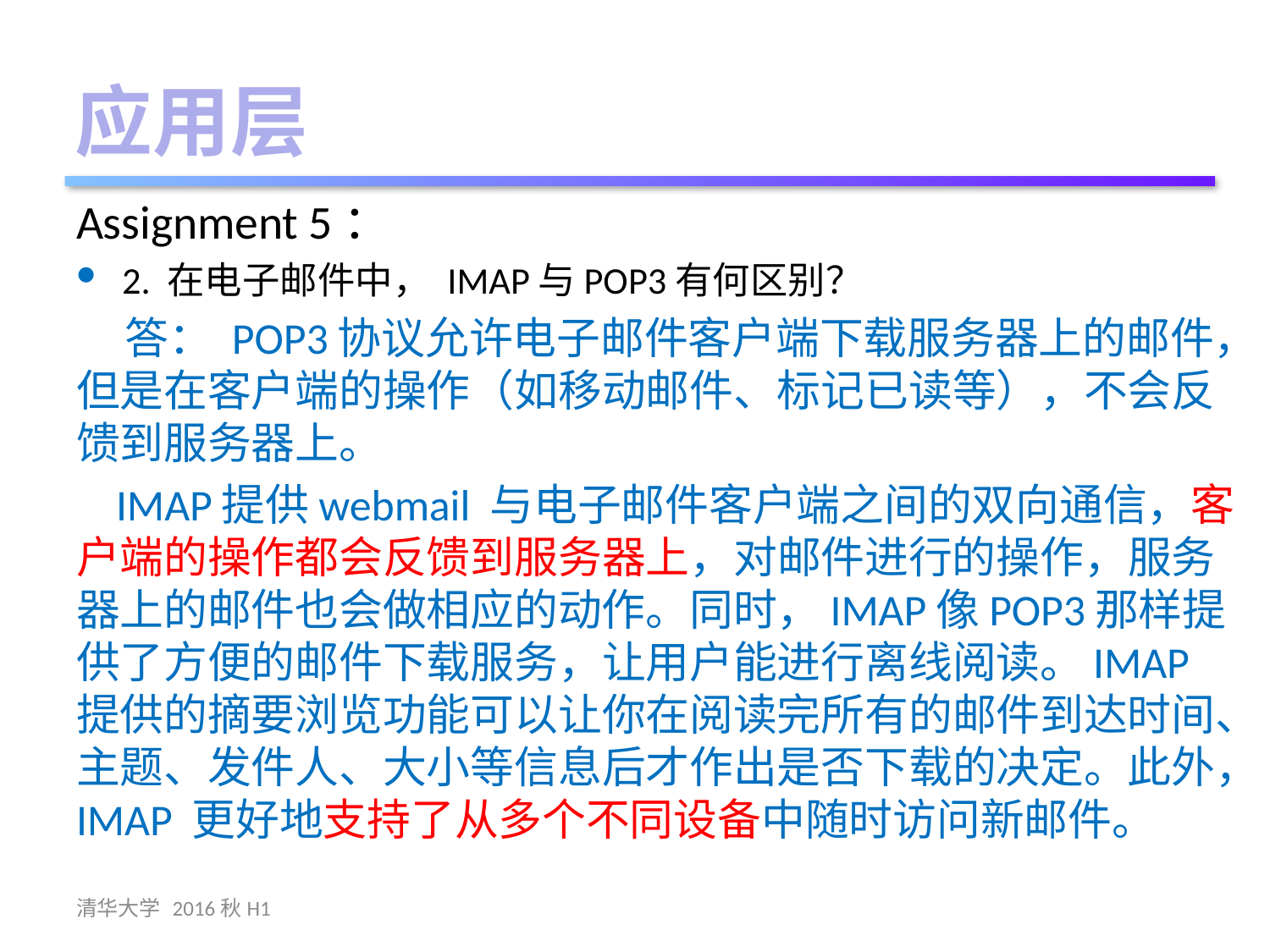

应用层
Assignment 5：
2. 在电子邮件中， IMAP与POP3有何区别？
    答： POP3协议允许电子邮件客户端下载服务器上的邮件，但是在客户端的操作（如移动邮件、标记已读等），不会反馈到服务器上。
    IMAP提供webmail 与电子邮件客户端之间的双向通信，客户端的操作都会反馈到服务器上，对邮件进行的操作，服务器上的邮件也会做相应的动作。同时，IMAP像POP3那样提供了方便的邮件下载服务，让用户能进行离线阅读。IMAP提供的摘要浏览功能可以让你在阅读完所有的邮件到达时间、主题、发件人、大小等信息后才作出是否下载的决定。此外，IMAP 更好地支持了从多个不同设备中随时访问新邮件。
清华大学 2016秋H1
22